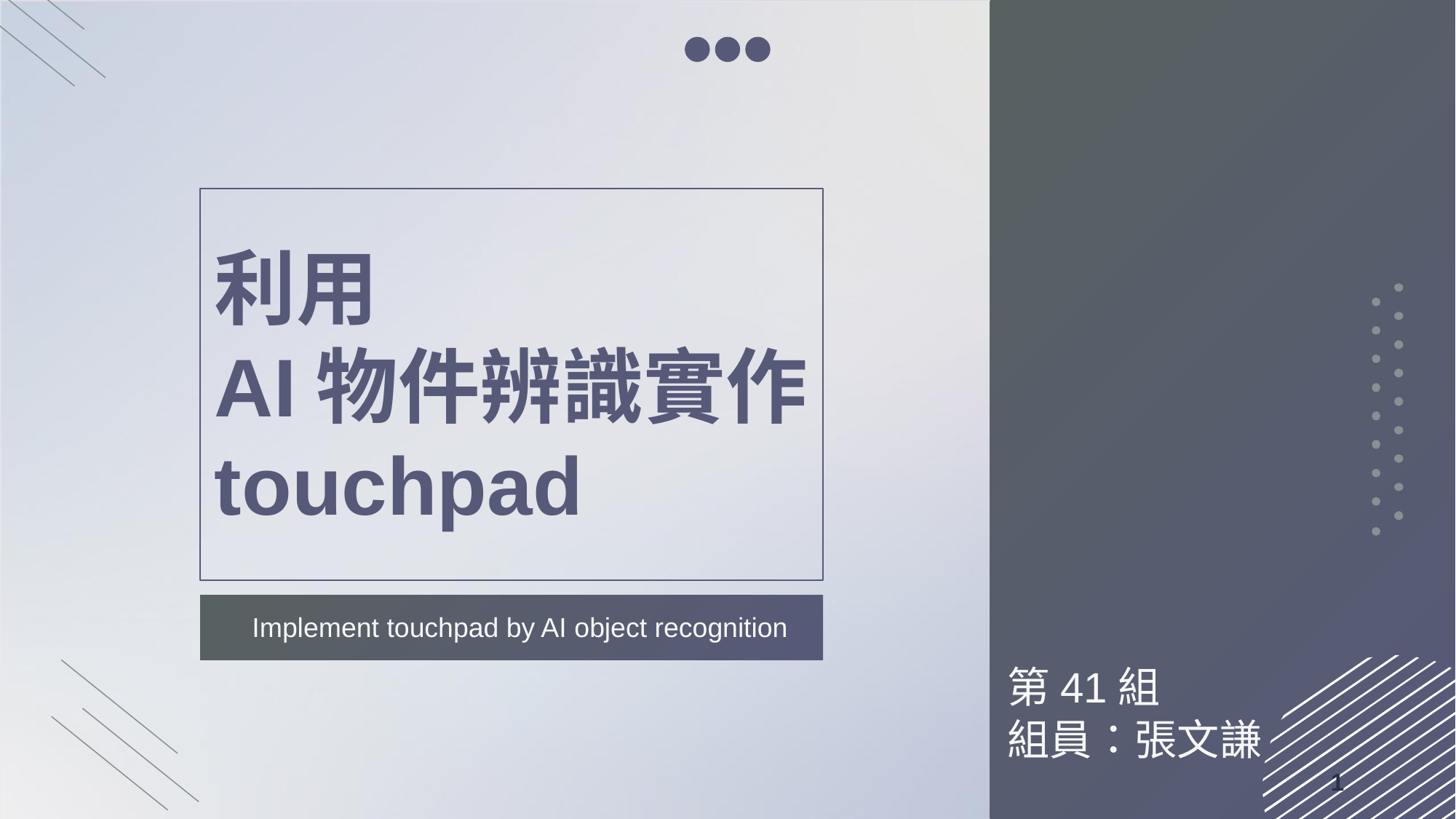

# 利用 AI物件辨識實作touchpad
Implement touchpad by AI object recognition
第41組

組員：張文謙
1